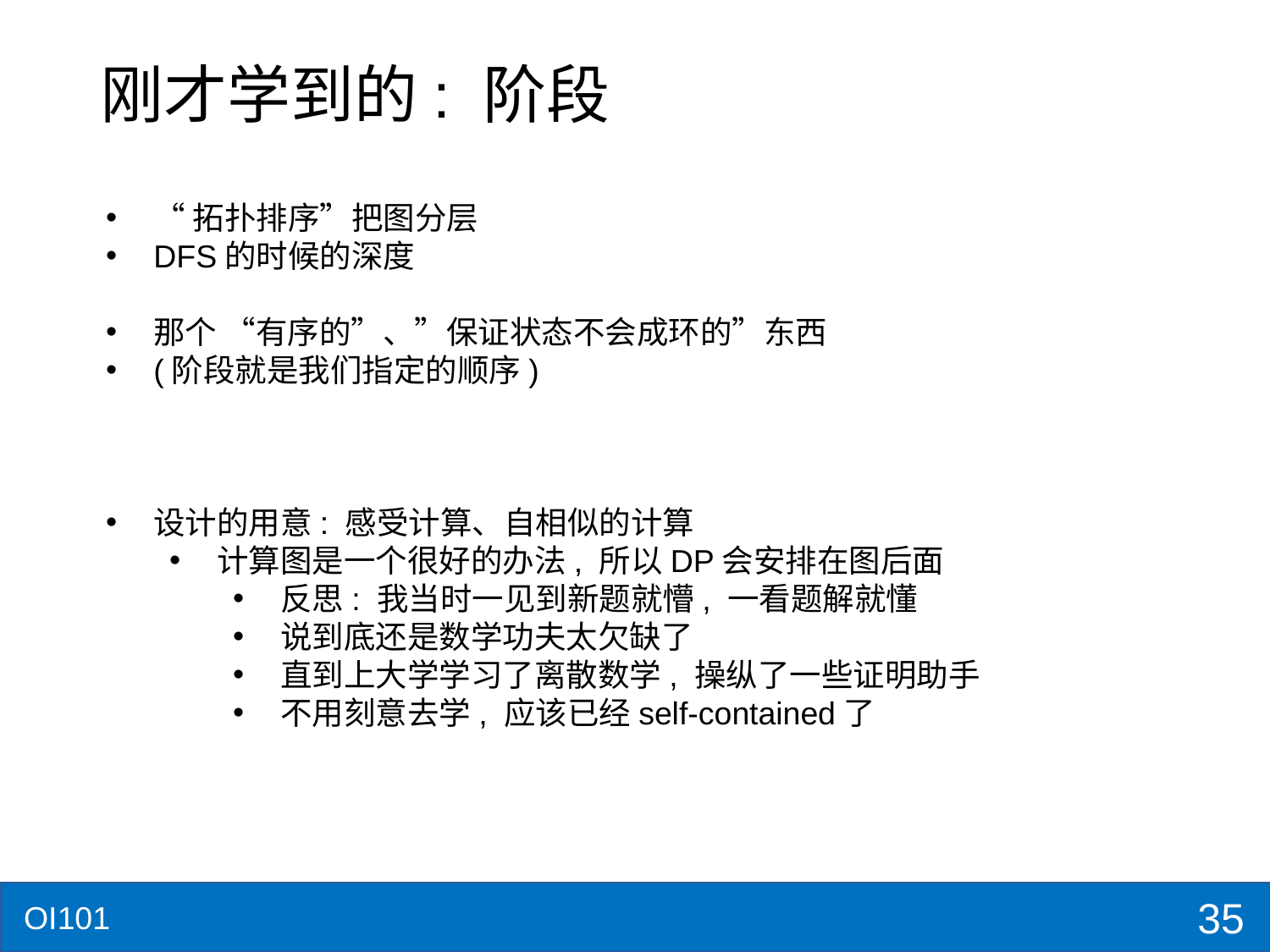

# 刚才学到的: 阶段
“拓扑排序”把图分层
DFS的时候的深度

那个 “有序的”、”保证状态不会成环的”东西
(阶段就是我们指定的顺序)

设计的用意: 感受计算、自相似的计算
计算图是一个很好的办法, 所以DP会安排在图后面
反思: 我当时一见到新题就懵, 一看题解就懂
说到底还是数学功夫太欠缺了
直到上大学学习了离散数学, 操纵了一些证明助手
不用刻意去学, 应该已经self-contained了

35